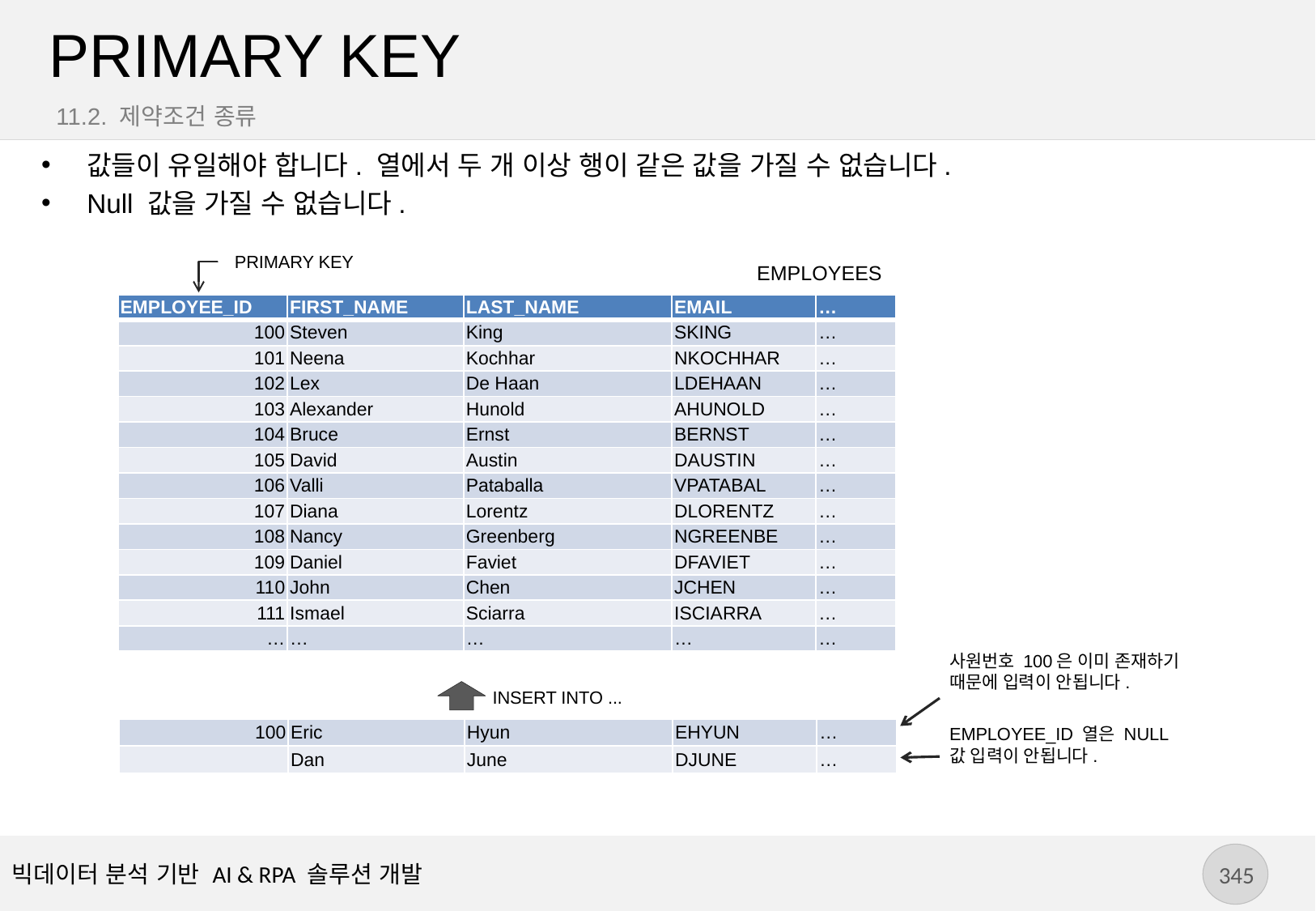

# PRIMARY KEY
11.2. 제약조건 종류
값들이 유일해야 합니다. 열에서 두 개 이상 행이 같은 값을 가질 수 없습니다.
Null 값을 가질 수 없습니다.
PRIMARY KEY
EMPLOYEES
| EMPLOYEE\_ID | FIRST\_NAME | LAST\_NAME | EMAIL | … |
| --- | --- | --- | --- | --- |
| 100 | Steven | King | SKING | … |
| 101 | Neena | Kochhar | NKOCHHAR | … |
| 102 | Lex | De Haan | LDEHAAN | … |
| 103 | Alexander | Hunold | AHUNOLD | … |
| 104 | Bruce | Ernst | BERNST | … |
| 105 | David | Austin | DAUSTIN | … |
| 106 | Valli | Pataballa | VPATABAL | … |
| 107 | Diana | Lorentz | DLORENTZ | … |
| 108 | Nancy | Greenberg | NGREENBE | … |
| 109 | Daniel | Faviet | DFAVIET | … |
| 110 | John | Chen | JCHEN | … |
| 111 | Ismael | Sciarra | ISCIARRA | … |
| … | … | … | … | … |
사원번호 100은 이미 존재하기 때문에 입력이 안됩니다.
INSERT INTO ...

EMPLOYEE_ID 열은 NULL값 입력이 안됩니다.
| 100 | Eric | Hyun | EHYUN | … |
| --- | --- | --- | --- | --- |
|  | Dan | June | DJUNE | … |